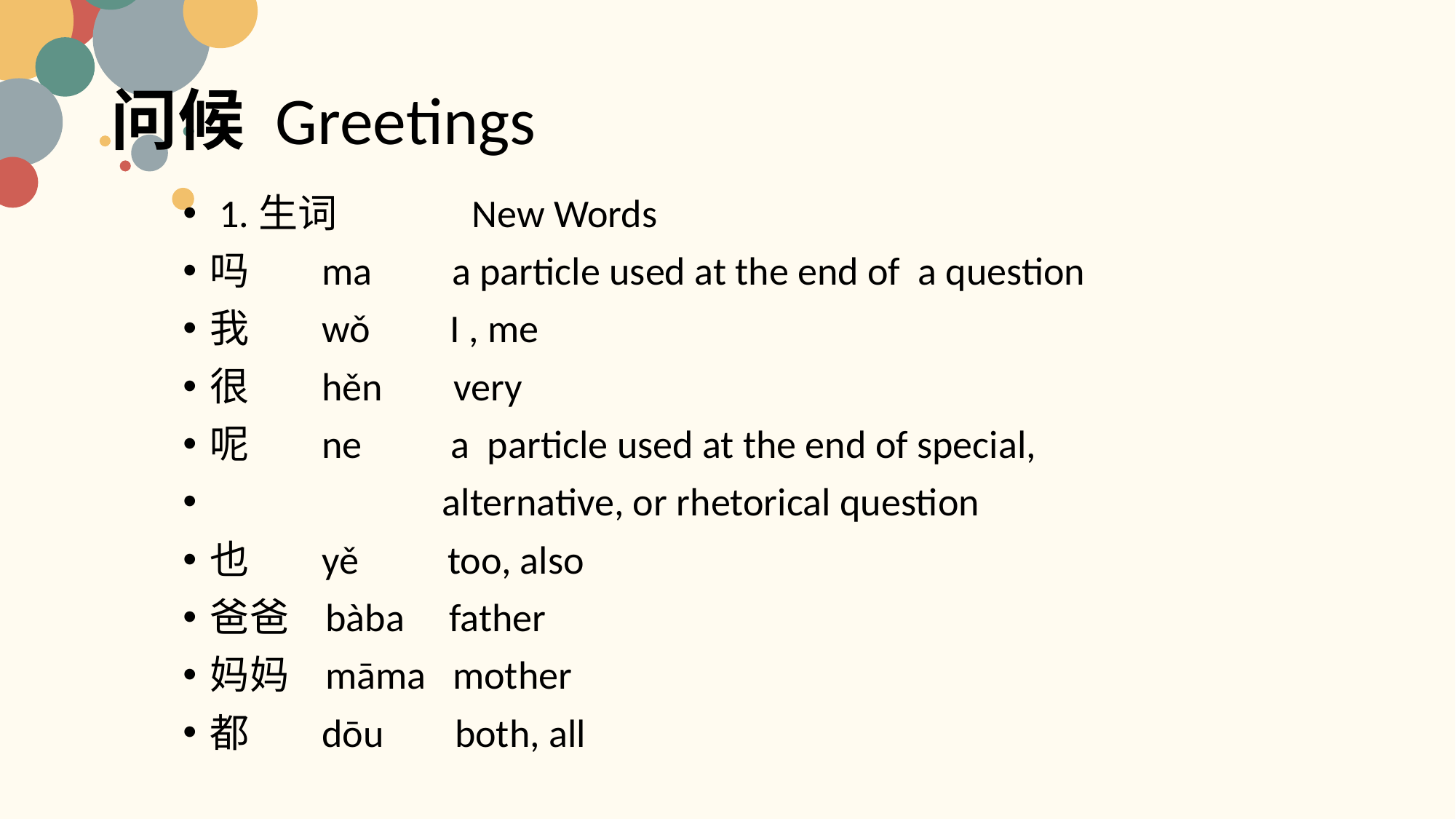

# 问候 Greetings
 1.生词              New Words
吗       ma         a particle used at the end of  a question
我       wǒ         I , me
很       hěn        very
呢       ne          a  particle used at the end of special,
                          alternative, or rhetorical question
也       yě          too, also
爸爸   bàba     father
妈妈   māma   mother
都       dōu        both, all